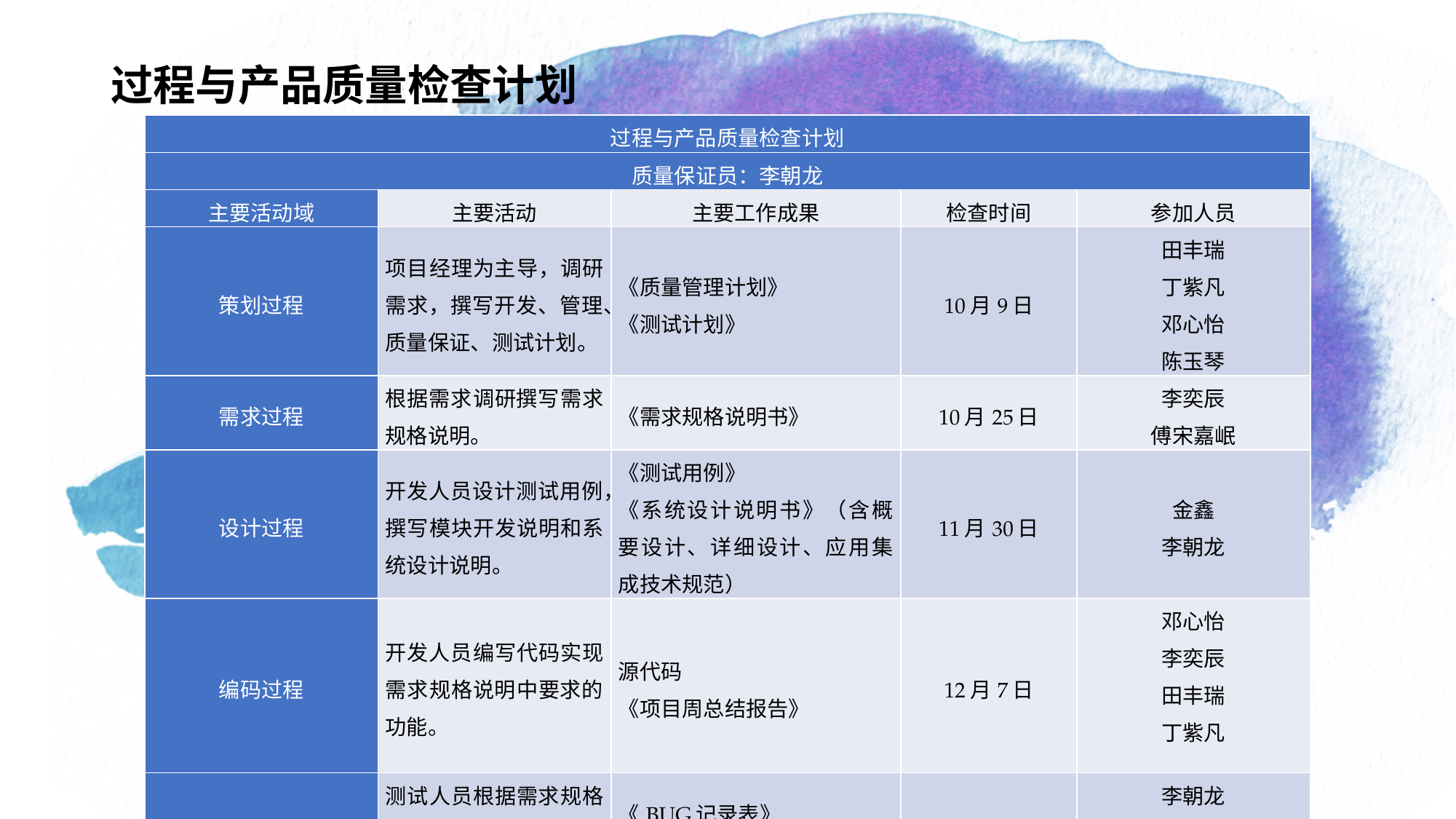

# 过程与产品质量检查计划
| 过程与产品质量检查计划 |  |  |  |  |
| --- | --- | --- | --- | --- |
| 质量保证员：李朝龙 |  |  |  |  |
| 主要活动域 | 主要活动 | 主要工作成果 | 检查时间 | 参加人员 |
| 策划过程 | 项目经理为主导，调研需求，撰写开发、管理、质量保证、测试计划。 | 《质量管理计划》 《测试计划》 | 10月9日 | 田丰瑞 丁紫凡 邓心怡 陈玉琴 |
| 需求过程 | 根据需求调研撰写需求规格说明。 | 《需求规格说明书》 | 10月25日 | 李奕辰 傅宋嘉岷 |
| 设计过程 | 开发人员设计测试用例，撰写模块开发说明和系统设计说明。 | 《测试用例》 《系统设计说明书》（含概要设计、详细设计、应用集成技术规范） | 11月30日 | 金鑫 李朝龙 |
| 编码过程 | 开发人员编写代码实现需求规格说明中要求的功能。 | 源代码 《项目周总结报告》 | 12月7日 | 邓心怡 李奕辰 田丰瑞 丁紫凡 |
| 测试过程 | 测试人员根据需求规格说明设计测试用例，对源代码进行测试。 | 《BUG记录表》 《系统测试报告》 | 12月12日 | 李朝龙 金鑫 傅宋嘉岷 |